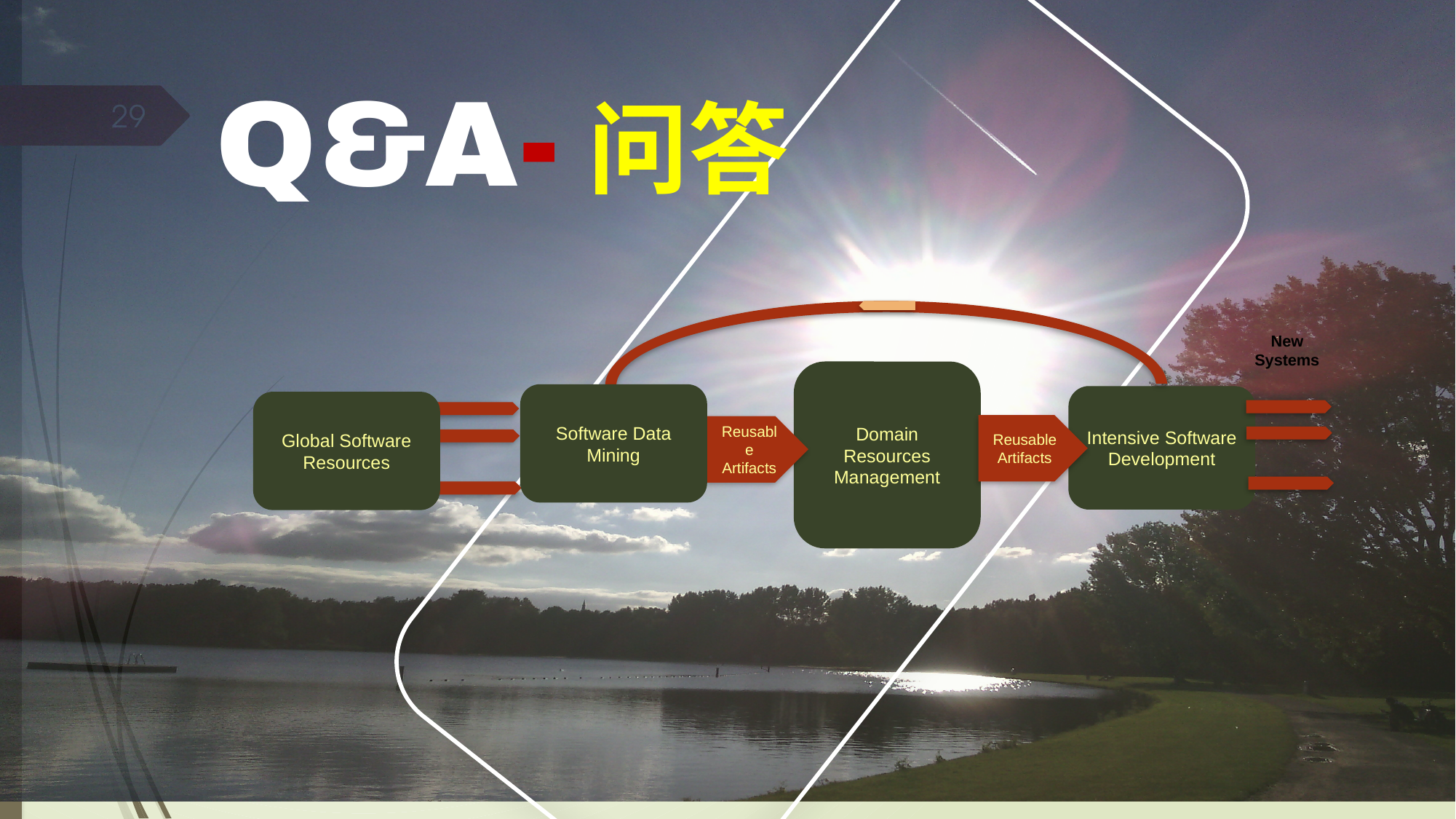

Q&A-问答
29

New
Systems
Domain Resources
Management

Software Data Mining
Intensive Software
Development
Global Software Resources

Reusable
Artifacts
Reusable
Artifacts